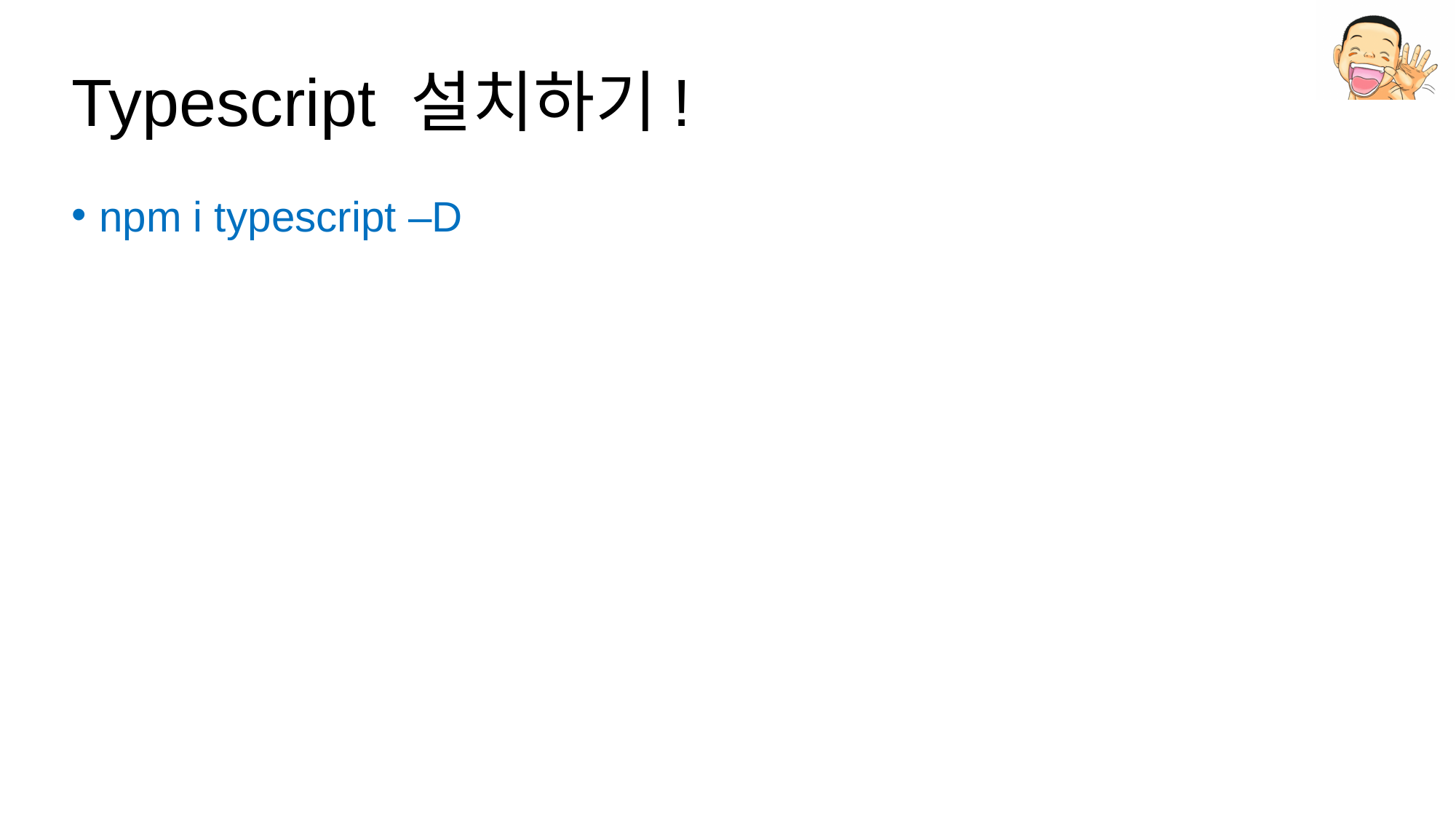

# Typescript 설치하기!
npm i typescript –D